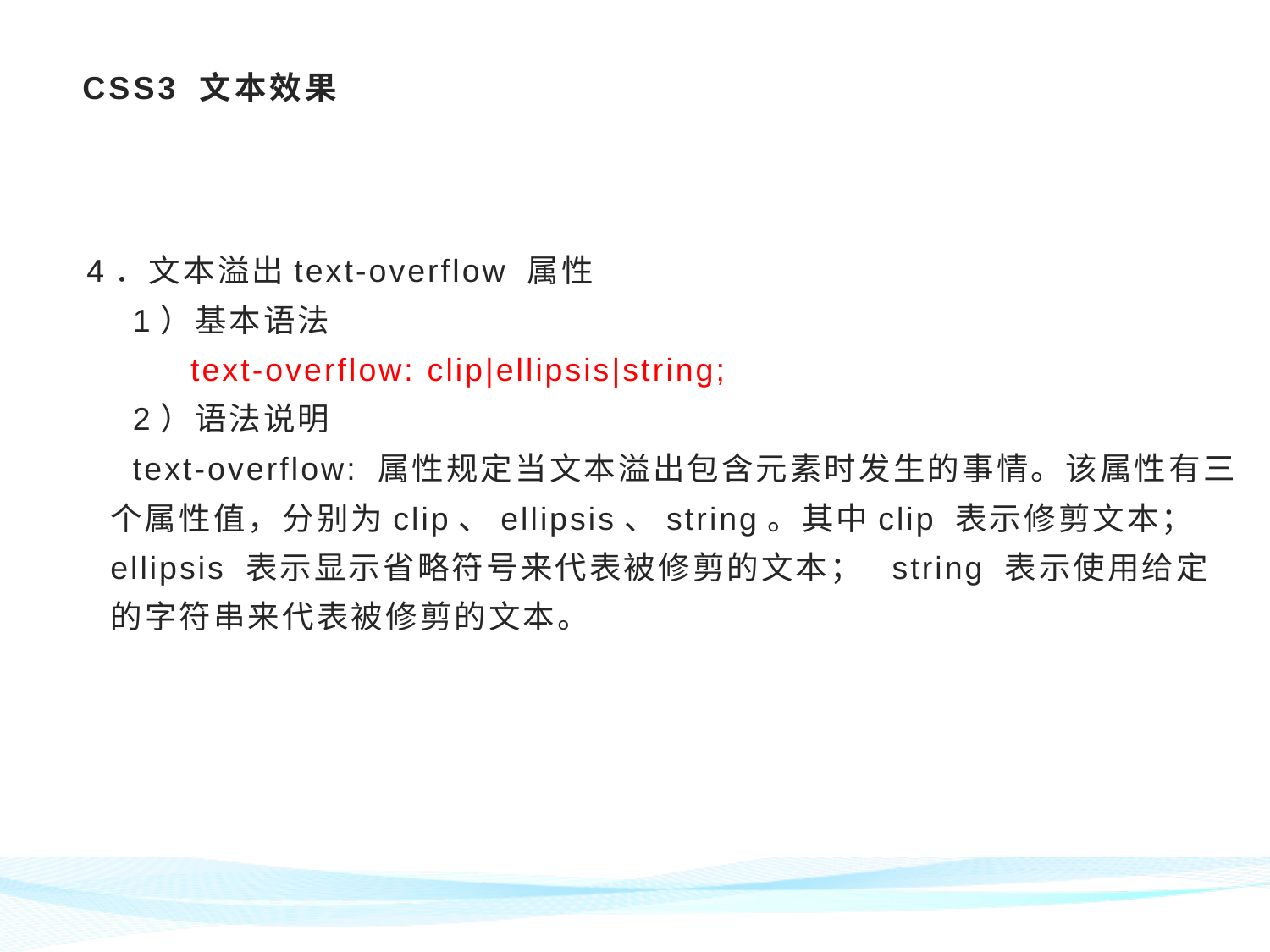

# CSS3 文本效果
4．文本溢出text-overflow 属性
    1）基本语法
         text-overflow: clip|ellipsis|string;
    2）语法说明
    text-overflow: 属性规定当文本溢出包含元素时发生的事情。该属性有三个属性值，分别为clip、ellipsis、string。其中clip 表示修剪文本；ellipsis 表示显示省略符号来代表被修剪的文本；  string 表示使用给定的字符串来代表被修剪的文本。